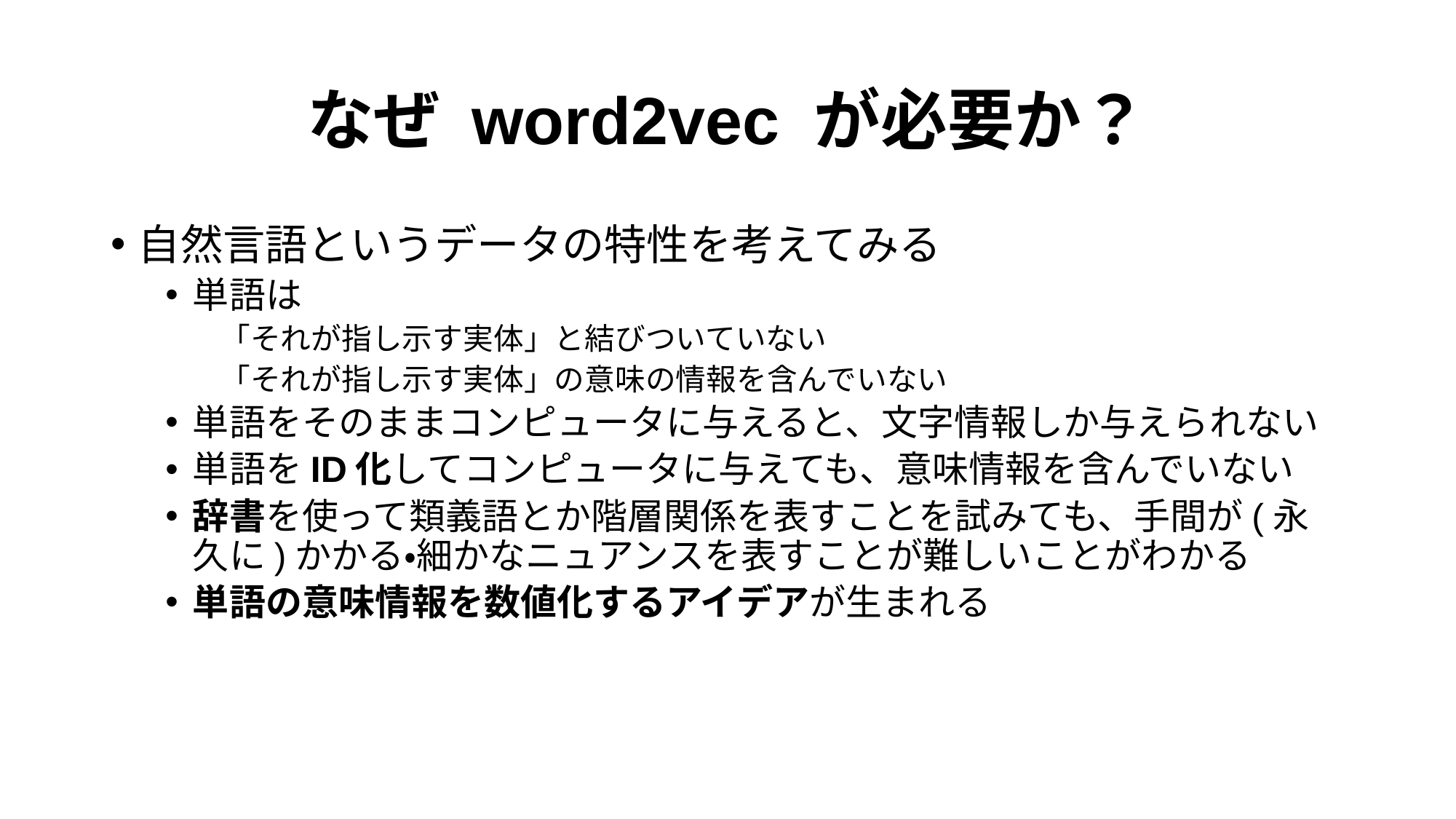

# なぜ word2vec が必要か？
自然言語というデータの特性を考えてみる
単語は
「それが指し示す実体」と結びついていない
「それが指し示す実体」の意味の情報を含んでいない
単語をそのままコンピュータに与えると、文字情報しか与えられない
単語をID化してコンピュータに与えても、意味情報を含んでいない
辞書を使って類義語とか階層関係を表すことを試みても、手間が(永久に)かかる・細かなニュアンスを表すことが難しいことがわかる
単語の意味情報を数値化するアイデアが生まれる